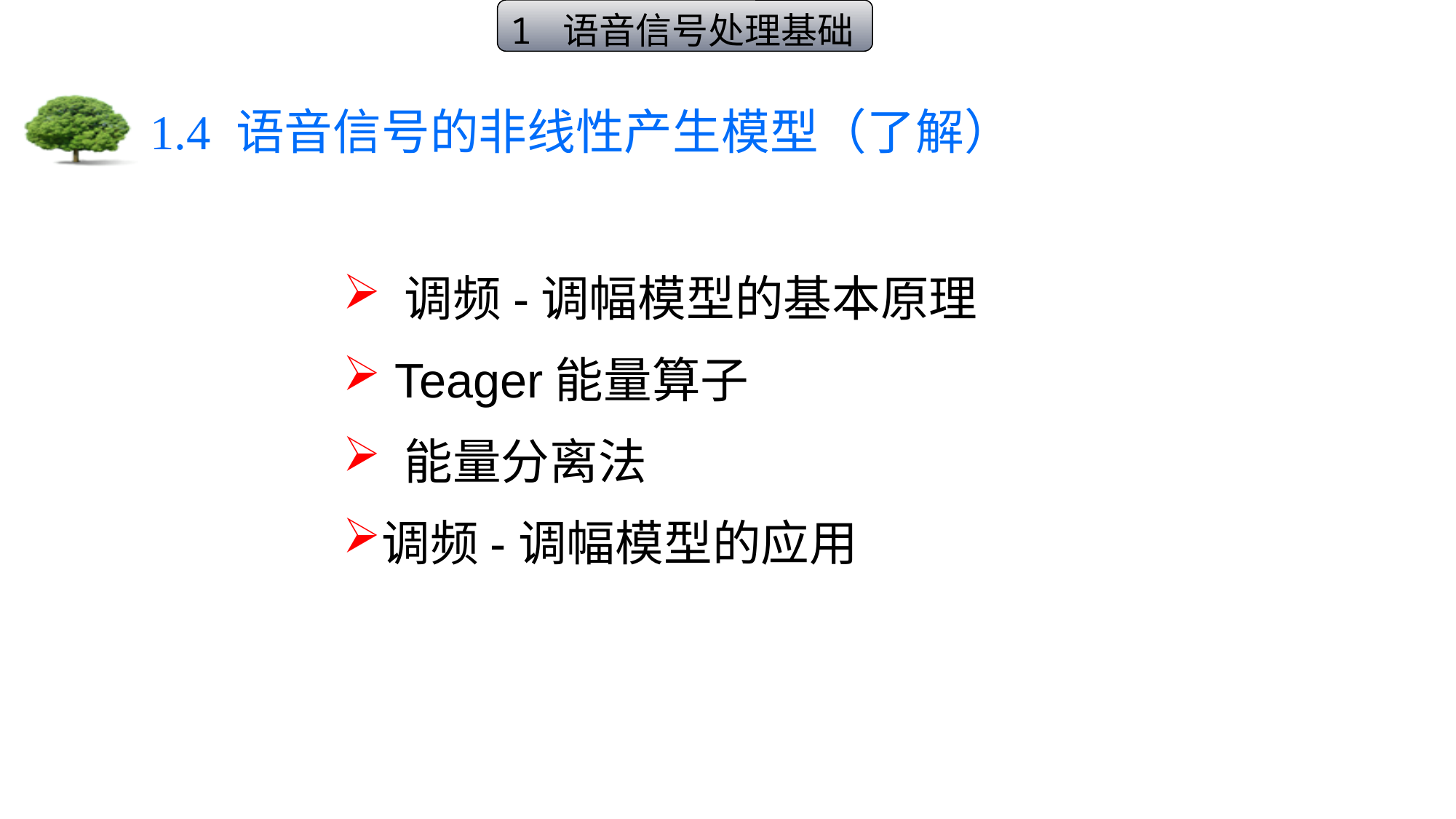

1 语音信号处理基础

# 1.4 语音信号的非线性产生模型（了解）
 调频-调幅模型的基本原理
 Teager能量算子
 能量分离法
调频-调幅模型的应用